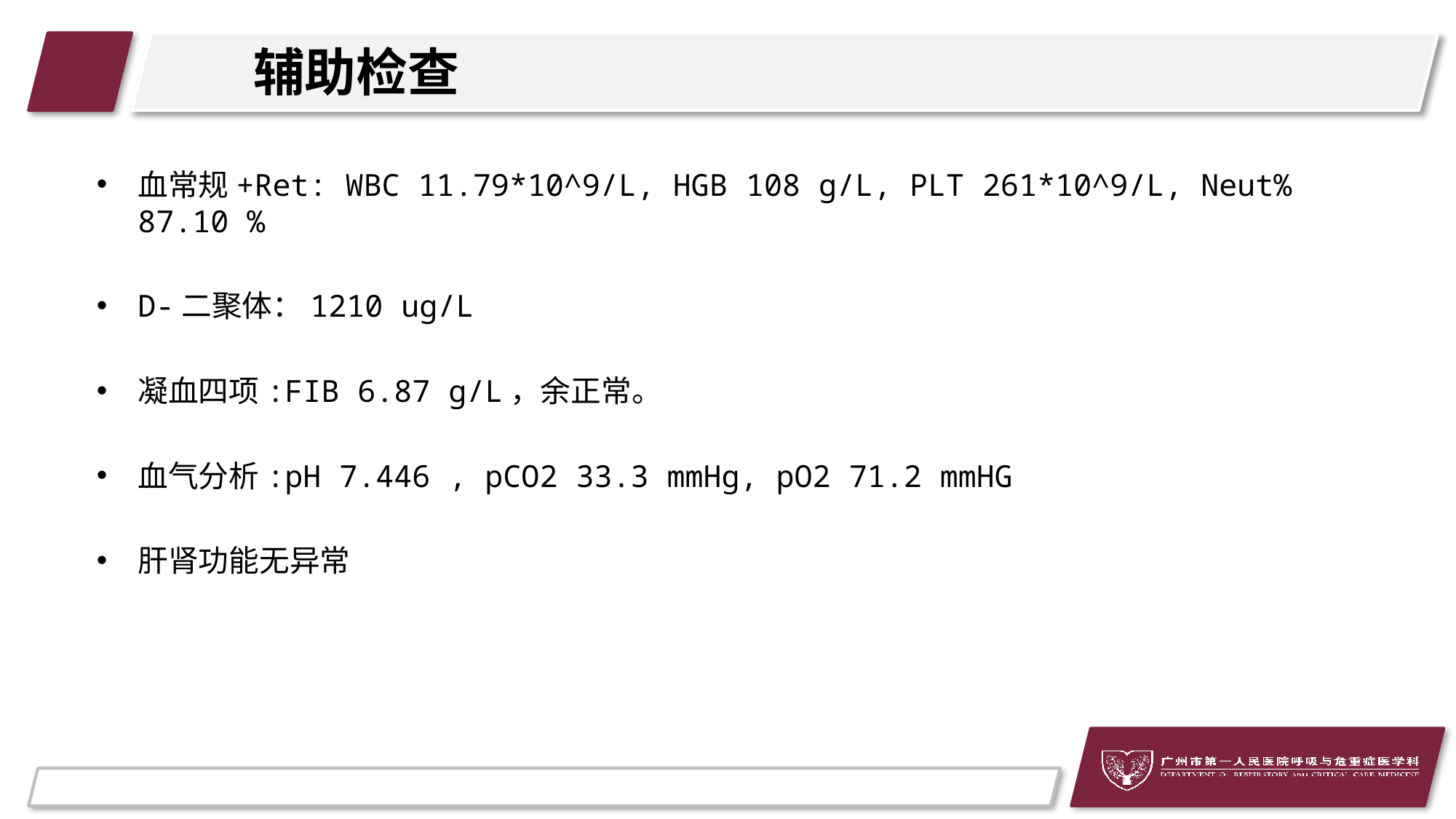

# 辅助检查
血常规+Ret: WBC 11.79*10^9/L, HGB 108 g/L, PLT 261*10^9/L, Neut% 87.10 %

D-二聚体：1210 ug/L

凝血四项:FIB 6.87 g/L，余正常。

血气分析:pH 7.446 , pCO2 33.3 mmHg, pO2 71.2 mmHG

肝肾功能无异常